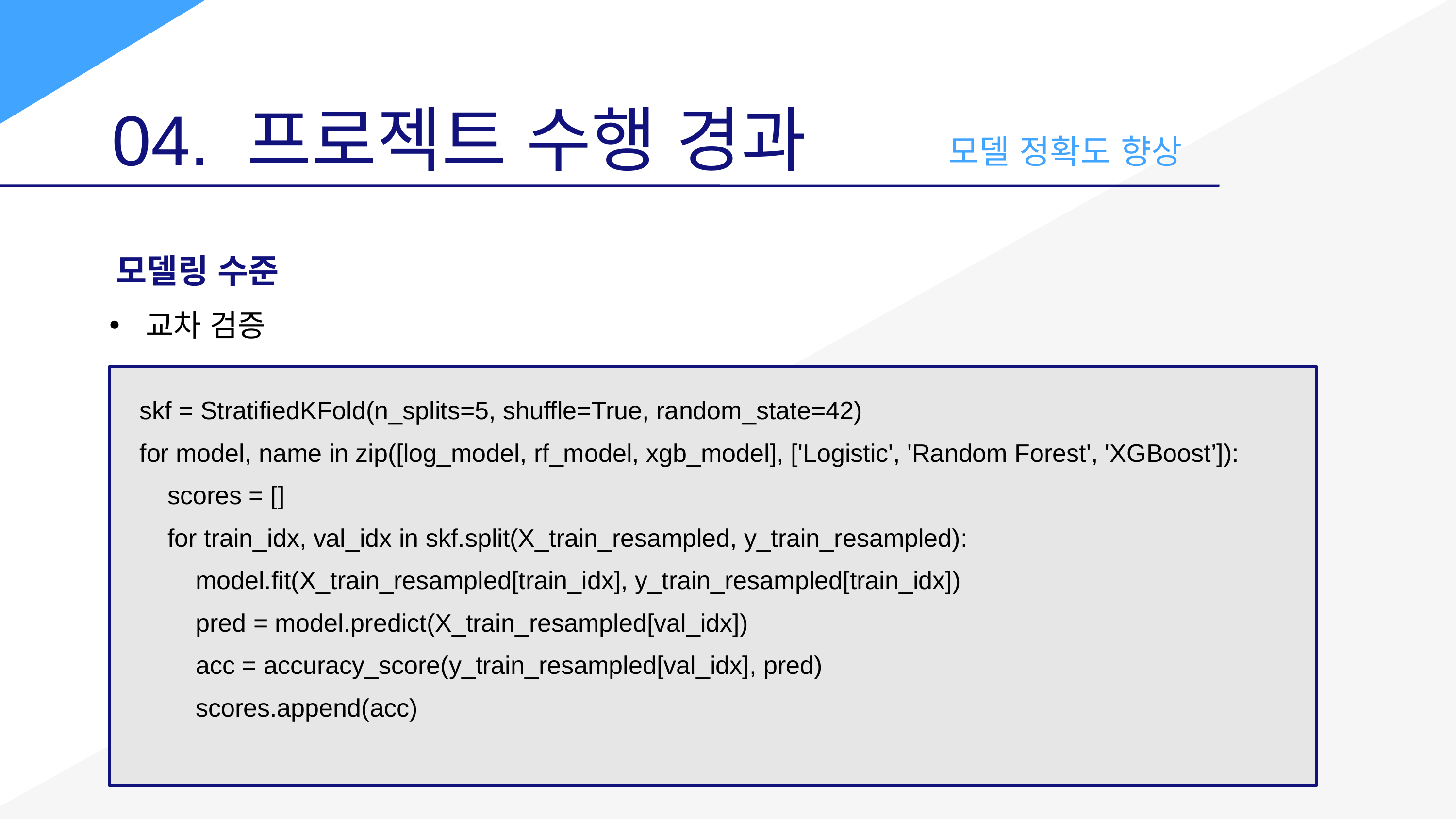

04. 프로젝트 수행 경과
모델 정확도 향상

모델링 수준
교차 검증

skf = StratifiedKFold(n_splits=5, shuffle=True, random_state=42)
for model, name in zip([log_model, rf_model, xgb_model], ['Logistic', 'Random Forest', 'XGBoost’]):
    scores = []
    for train_idx, val_idx in skf.split(X_train_resampled, y_train_resampled):
        model.fit(X_train_resampled[train_idx], y_train_resampled[train_idx])
        pred = model.predict(X_train_resampled[val_idx])
        acc = accuracy_score(y_train_resampled[val_idx], pred)
        scores.append(acc)